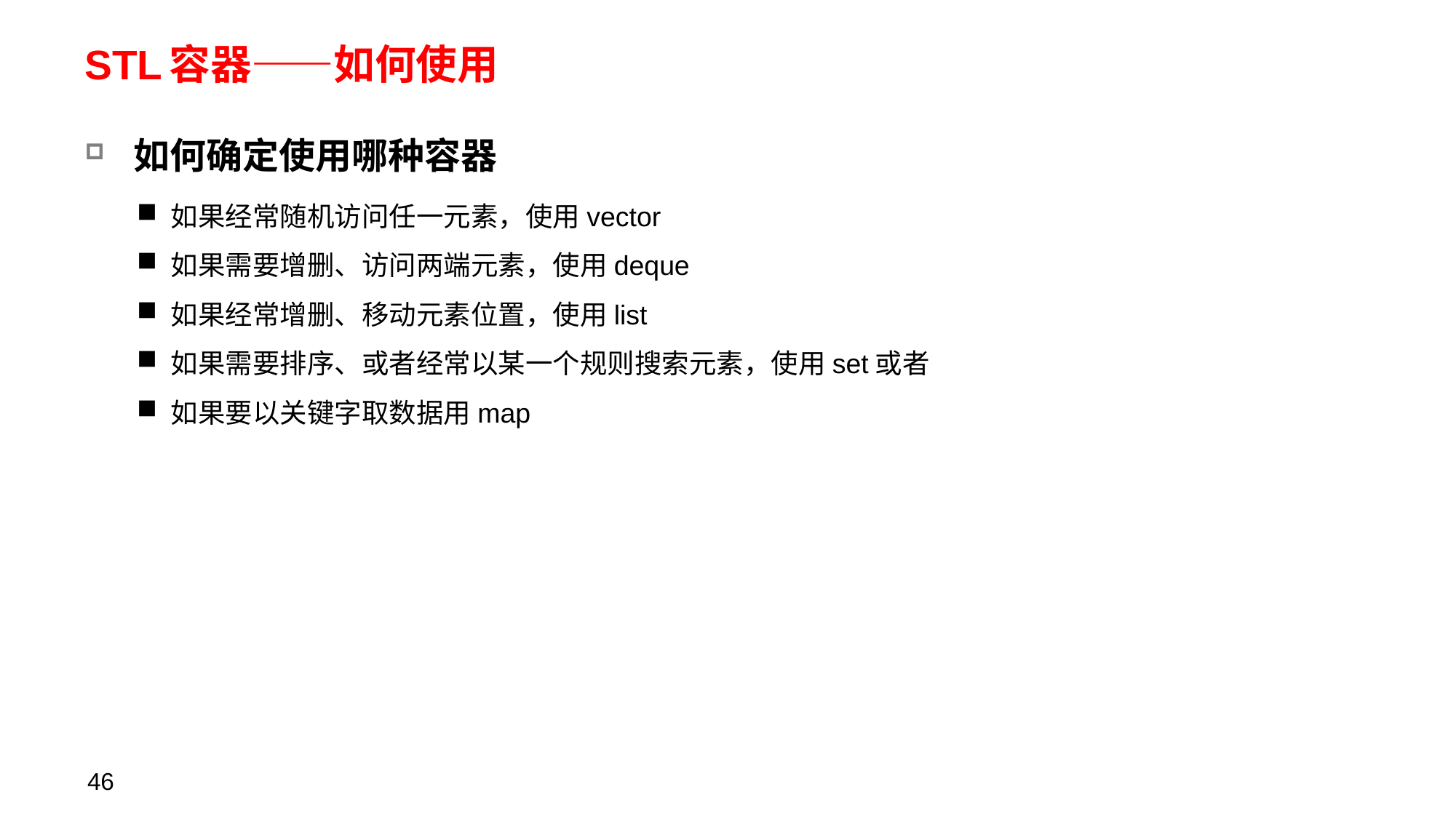

# STL容器——如何使用
如何确定使用哪种容器
如果经常随机访问任一元素，使用vector
如果需要增删、访问两端元素，使用deque
如果经常增删、移动元素位置，使用list
如果需要排序、或者经常以某一个规则搜索元素，使用set或者
如果要以关键字取数据用map
46